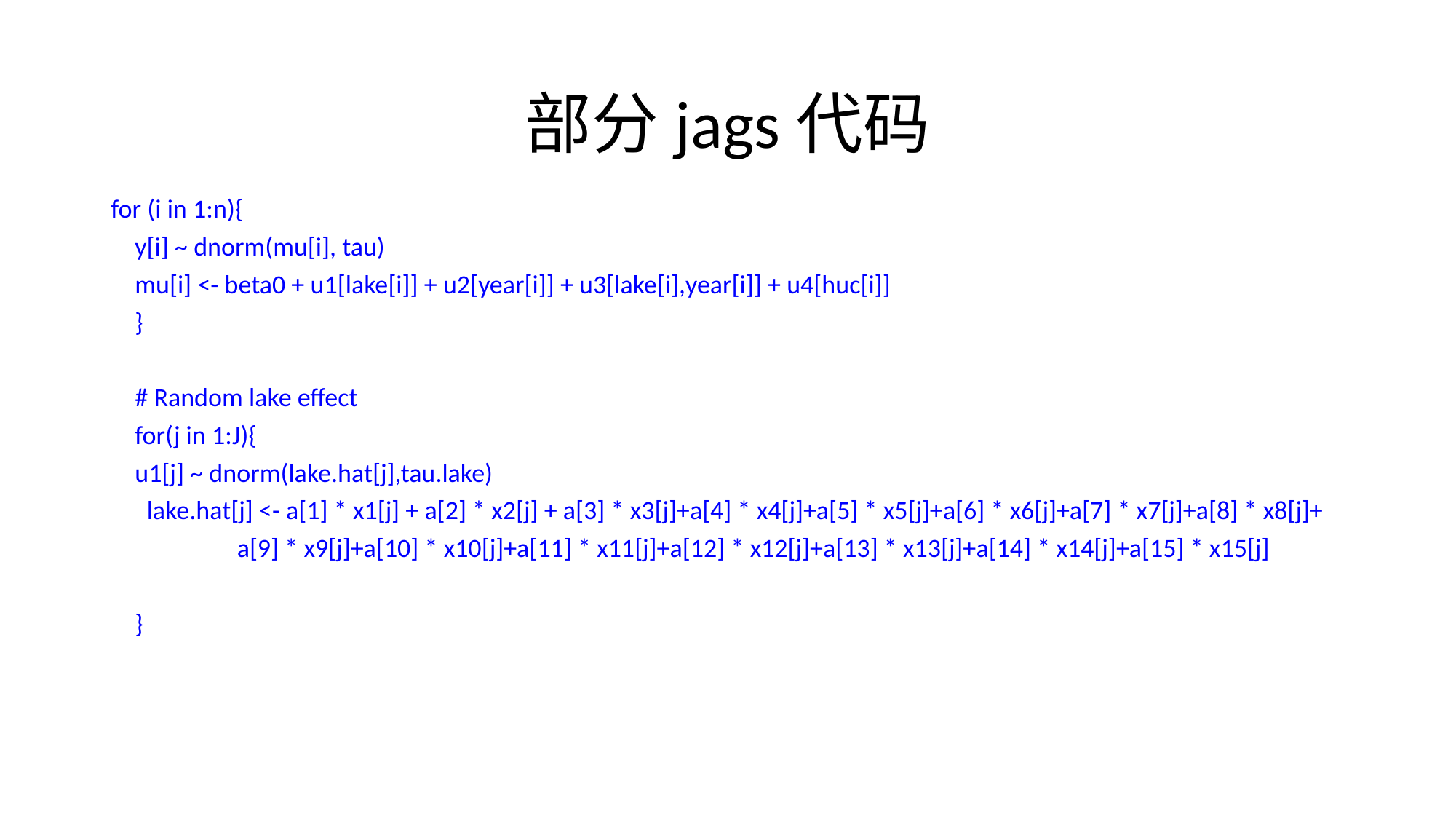

# 部分jags代码
for (i in 1:n){
    y[i] ~ dnorm(mu[i], tau)
    mu[i] <- beta0 + u1[lake[i]] + u2[year[i]] + u3[lake[i],year[i]] + u4[huc[i]]
    }

    # Random lake effect
    for(j in 1:J){
    u1[j] ~ dnorm(lake.hat[j],tau.lake)
      lake.hat[j] <- a[1] * x1[j] + a[2] * x2[j] + a[3] * x3[j]+a[4] * x4[j]+a[5] * x5[j]+a[6] * x6[j]+a[7] * x7[j]+a[8] * x8[j]+
                     a[9] * x9[j]+a[10] * x10[j]+a[11] * x11[j]+a[12] * x12[j]+a[13] * x13[j]+a[14] * x14[j]+a[15] * x15[j]

    }